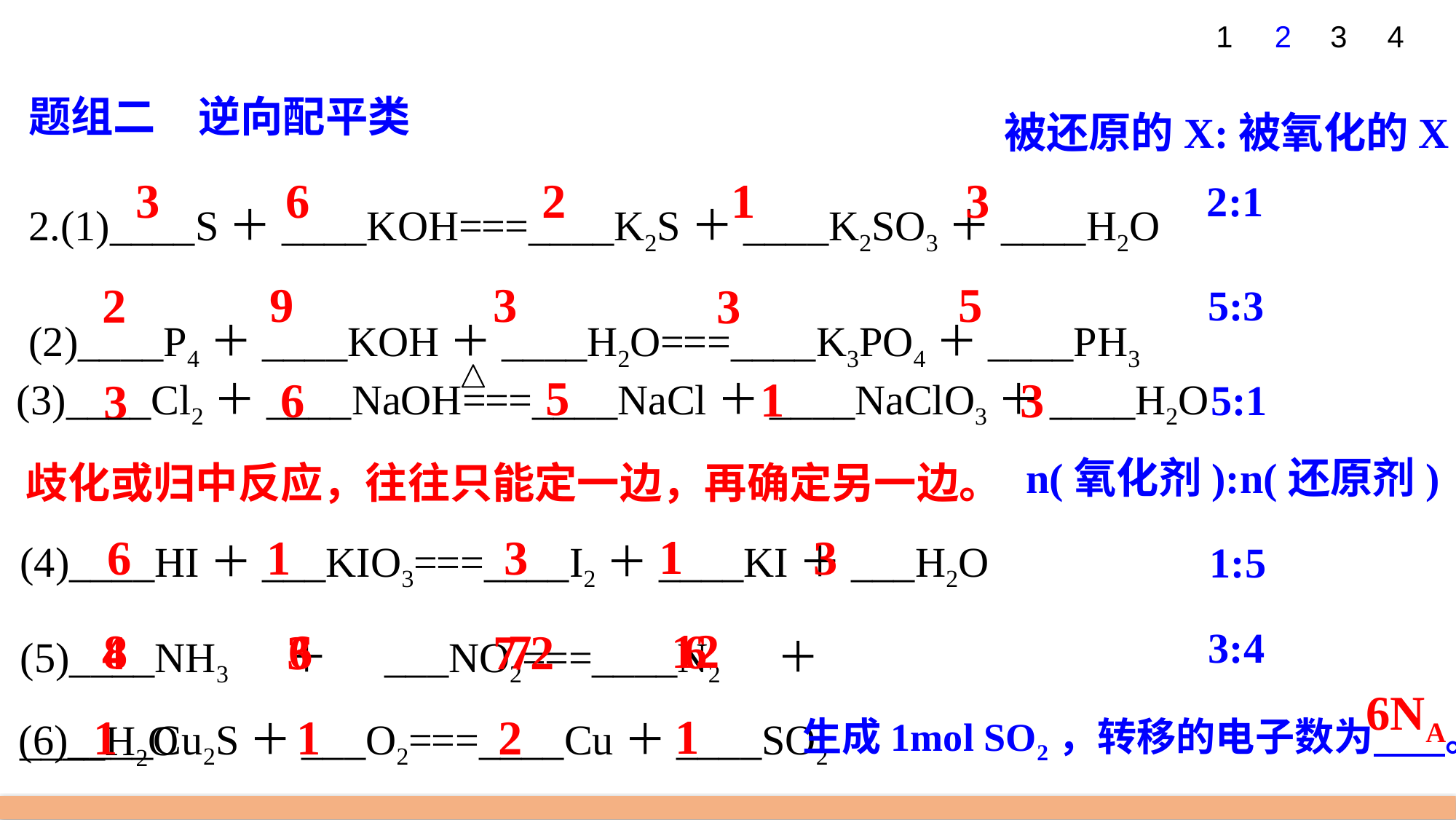

1
2
3
4
题组二　逆向配平类
2.(1)____S＋____KOH===____K2S＋____K2SO3＋____H2O
(2)____P4＋____KOH＋____H2O===____K3PO4＋____PH3
被还原的X:被氧化的X
3
6
2
1
3
2:1
9
5
3
2
3
5:3
5
1
6
3

(3)____Cl2＋____NaOH===____NaCl＋____NaClO3＋____H2O
3
5:1
歧化或归中反应，往往只能定一边，再确定另一边。
n(氧化剂):n(还原剂)
(4)____HI＋___KIO3===____I2＋____KI＋___H2O
1
6
1
3
3
1:5
(5)____NH3＋___NO2===____N2＋____H2O
12
8
6
7
3:4
6
4
3
7/2
6NA
(6)____Cu2S＋___O2===____Cu＋____SO2
1
1
1
2
生成1mol SO2，转移的电子数为        。